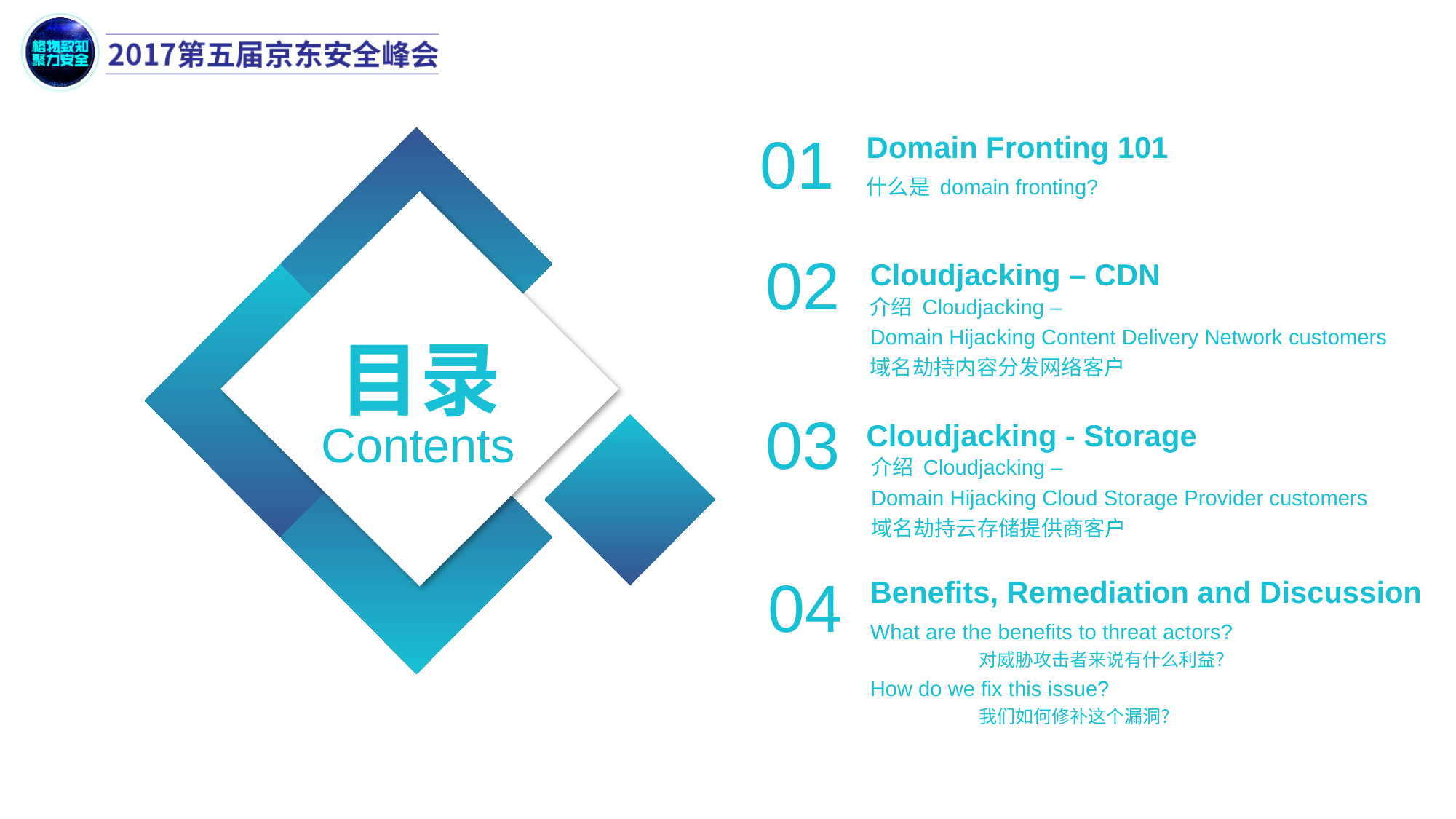

01
Domain Fronting 101
什么是 domain fronting?

02
Cloudjacking – CDN
介绍 Cloudjacking –
Domain Hijacking Content Delivery Network customers
域名劫持内容分发网络客户
目录
Contents
03
Cloudjacking - Storage
介绍 Cloudjacking –
Domain Hijacking Cloud Storage Provider customers
域名劫持云存储提供商客户
04
Benefits, Remediation and Discussion
What are the benefits to threat actors?
	对威胁攻击者来说有什么利益？
How do we fix this issue?
	我们如何修补这个漏洞？